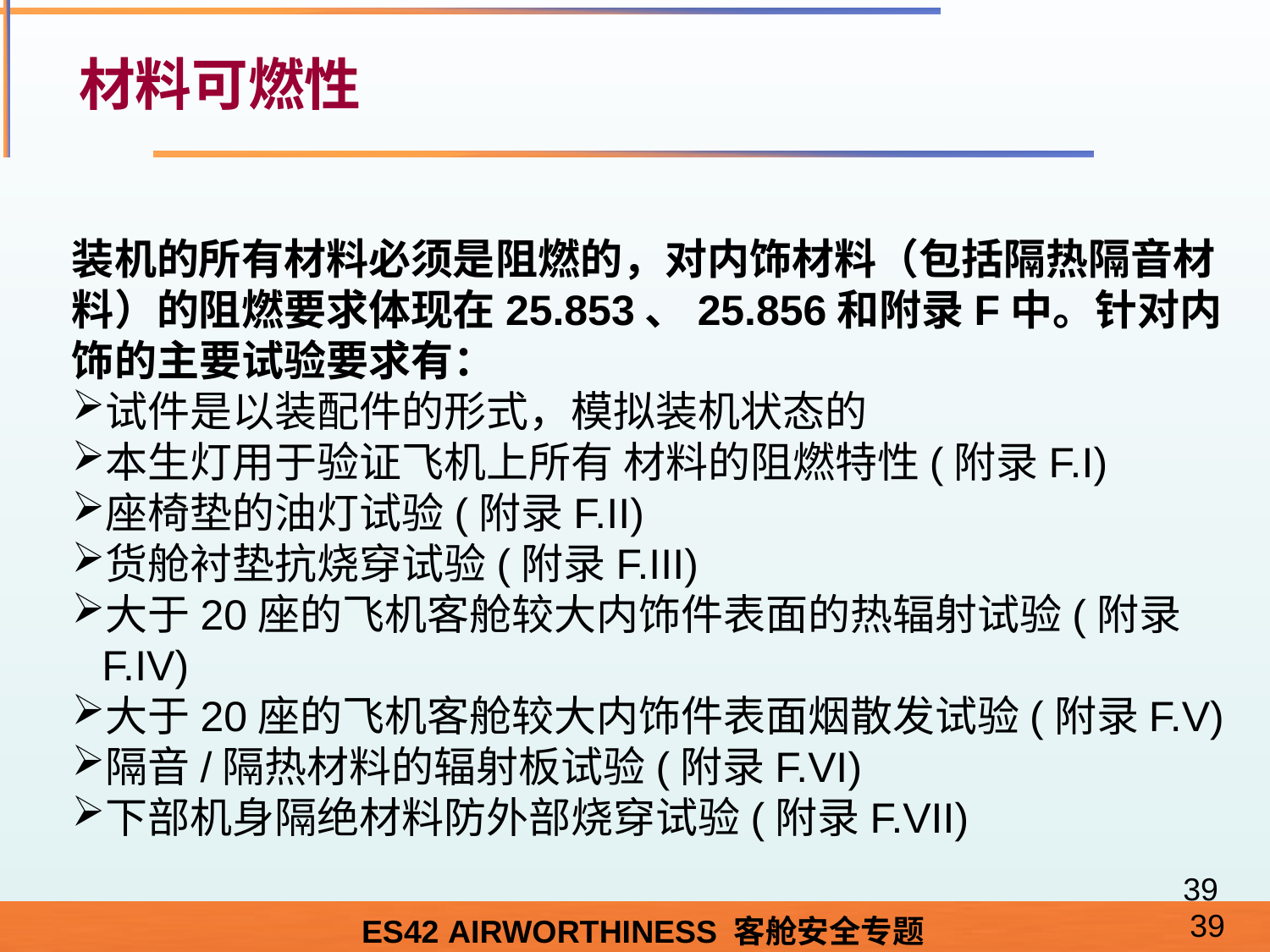

# 材料可燃性
装机的所有材料必须是阻燃的，对内饰材料（包括隔热隔音材料）的阻燃要求体现在25.853、25.856和附录F中。针对内饰的主要试验要求有：
试件是以装配件的形式，模拟装机状态的
本生灯用于验证飞机上所有 材料的阻燃特性(附录F.I)
座椅垫的油灯试验(附录F.II)
货舱衬垫抗烧穿试验(附录F.III)
大于20座的飞机客舱较大内饰件表面的热辐射试验(附录F.IV)
大于20座的飞机客舱较大内饰件表面烟散发试验(附录F.V)
隔音/隔热材料的辐射板试验(附录F.VI)
下部机身隔绝材料防外部烧穿试验(附录F.VII)
39